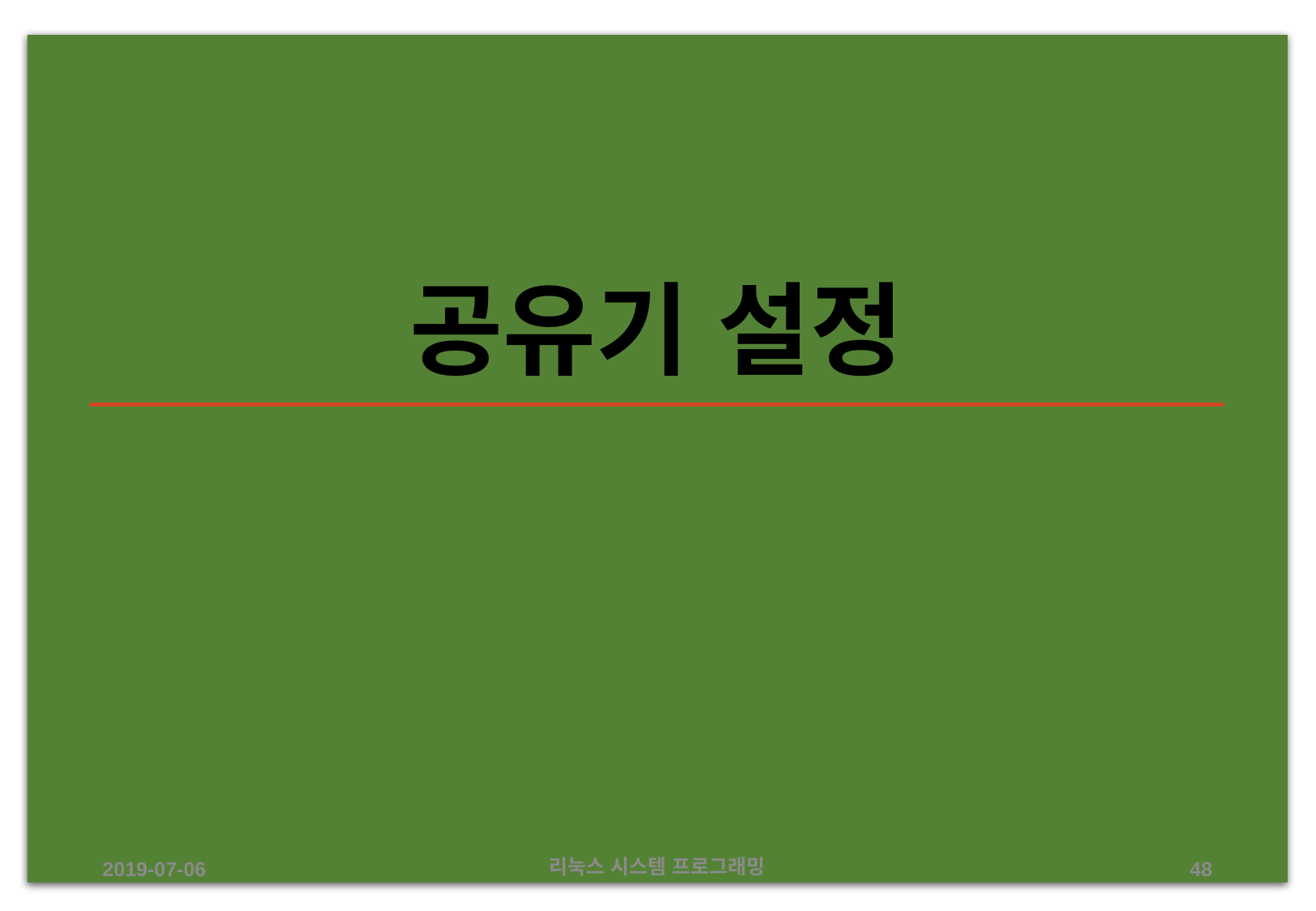

# 공유기 설정

2019-07-06
리눅스 시스템 프로그래밍
48